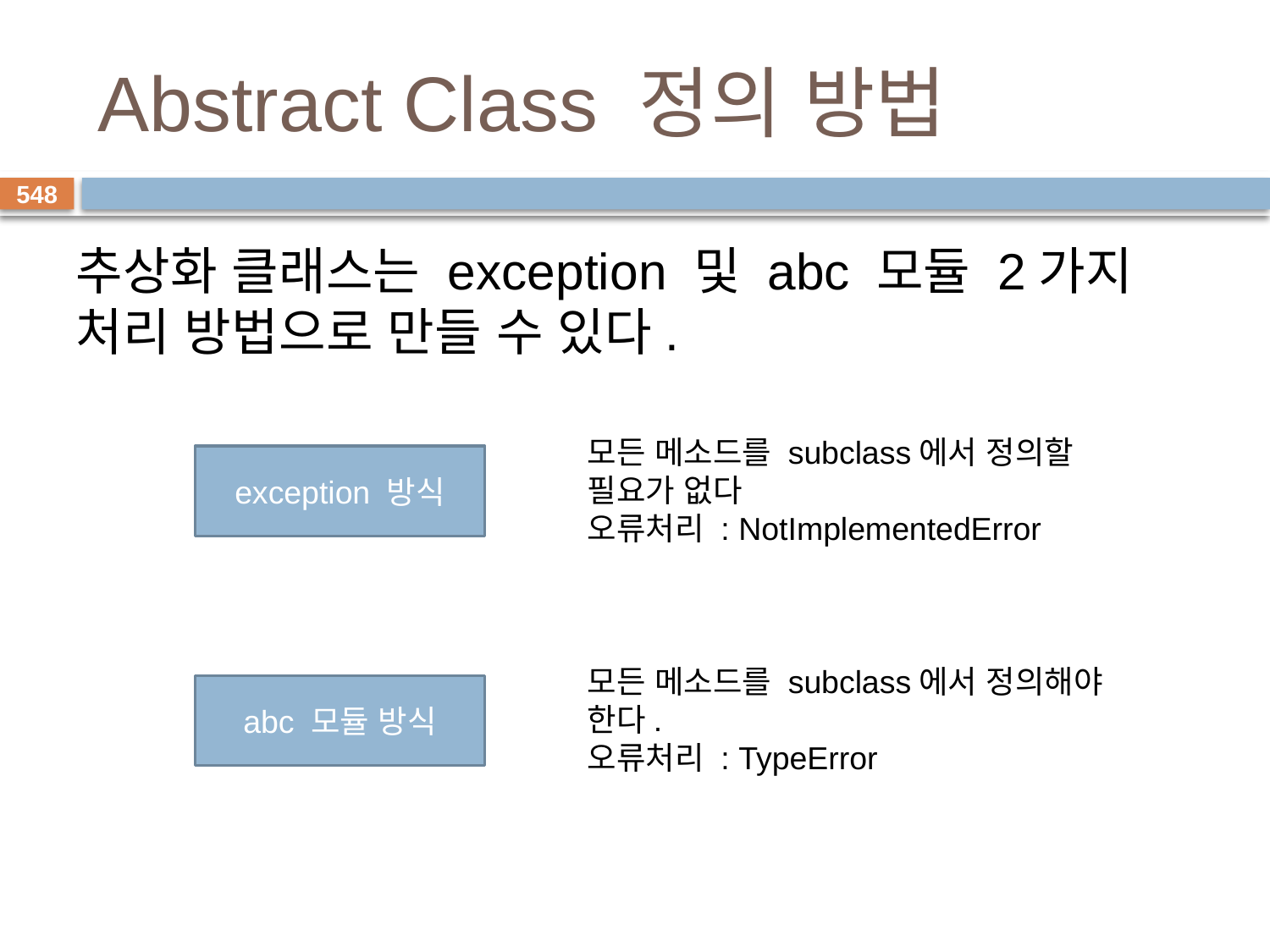

# Abstract Class 정의 방법
548
추상화 클래스는 exception 및 abc 모듈 2가지 처리 방법으로 만들 수 있다.
모든 메소드를 subclass에서 정의할 필요가 없다
오류처리 : NotImplementedError
exception 방식
모든 메소드를 subclass에서 정의해야 한다.
오류처리 : TypeError
abc 모듈 방식